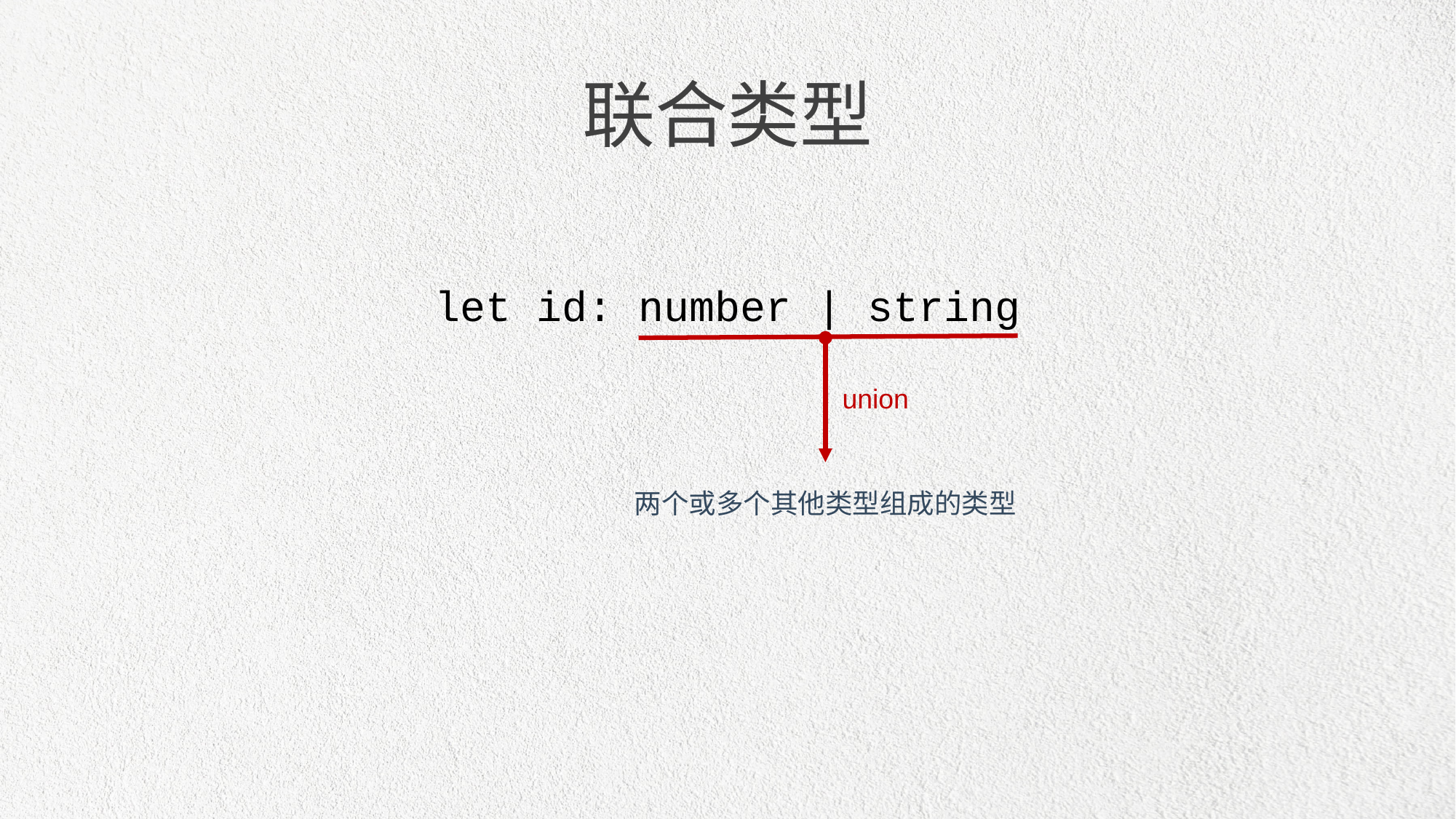

联合类型
let id: number | string
union
两个或多个其他类型组成的类型